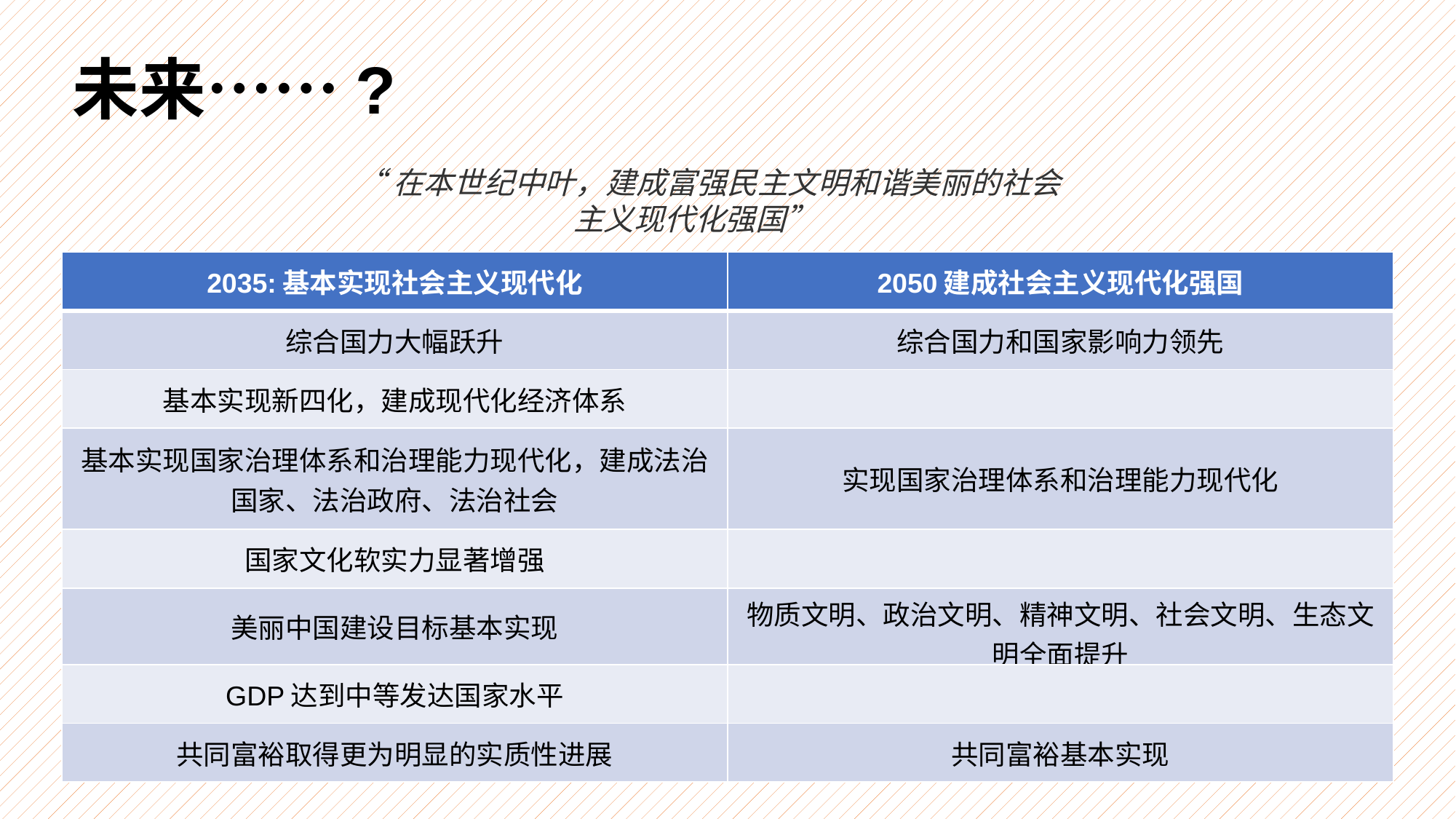

# 未来……?
    “在本世纪中叶，建成富强民主文明和谐美丽的社会主义现代化强国”
| 2035:基本实现社会主义现代化 | 2050建成社会主义现代化强国 |
| --- | --- |
| 综合国力大幅跃升 | 综合国力和国家影响力领先 |
| 基本实现新四化，建成现代化经济体系 |  |
| 基本实现国家治理体系和治理能力现代化，建成法治国家、法治政府、法治社会 | 实现国家治理体系和治理能力现代化 |
| 国家文化软实力显著增强 |  |
| 美丽中国建设目标基本实现 | 物质文明、政治文明、精神文明、社会文明、生态文明全面提升 |
| GDP达到中等发达国家水平 |  |
| 共同富裕取得更为明显的实质性进展 | 共同富裕基本实现 |